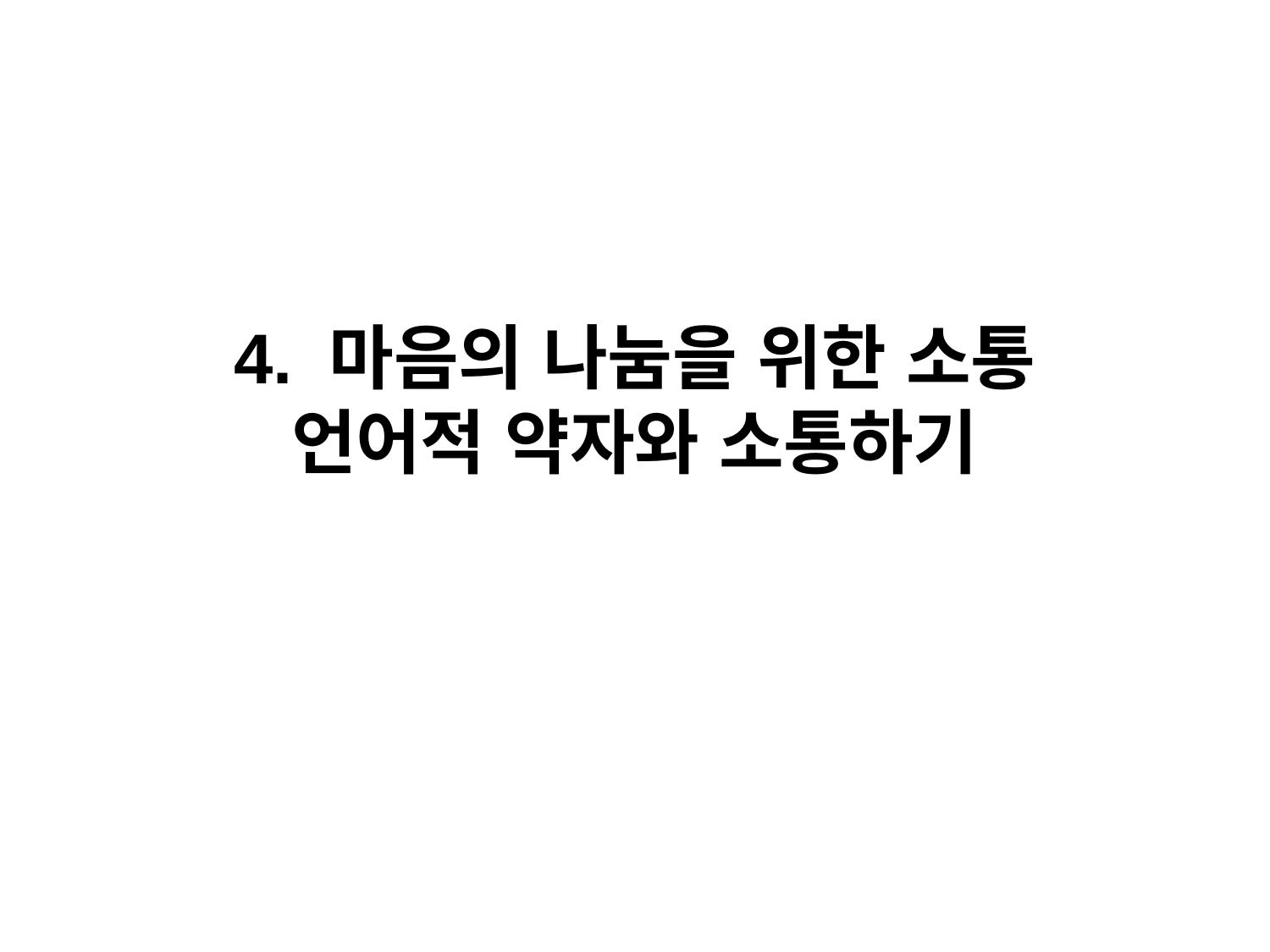

# 4. 마음의 나눔을 위한 소통 언어적 약자와 소통하기